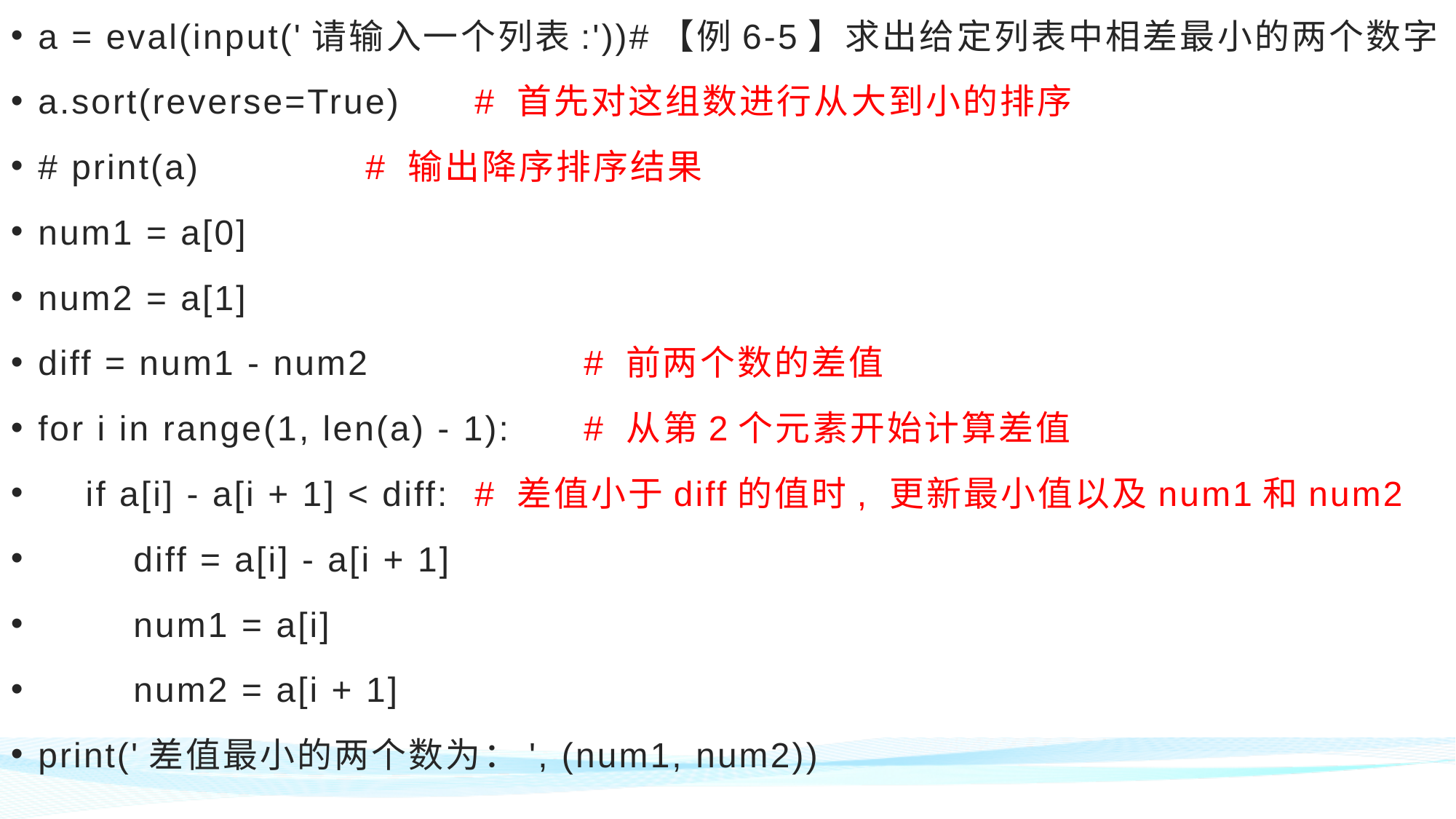

a = eval(input('请输入一个列表:'))#【例6-5】求出给定列表中相差最小的两个数字
a.sort(reverse=True)	# 首先对这组数进行从大到小的排序
# print(a) 			# 输出降序排序结果
num1 = a[0]
num2 = a[1]
diff = num1 - num2		# 前两个数的差值
for i in range(1, len(a) - 1):	# 从第2个元素开始计算差值
    if a[i] - a[i + 1] < diff: 	# 差值小于diff的值时, 更新最小值以及num1和num2
        diff = a[i] - a[i + 1]
        num1 = a[i]
        num2 = a[i + 1]
print('差值最小的两个数为：', (num1, num2))
80